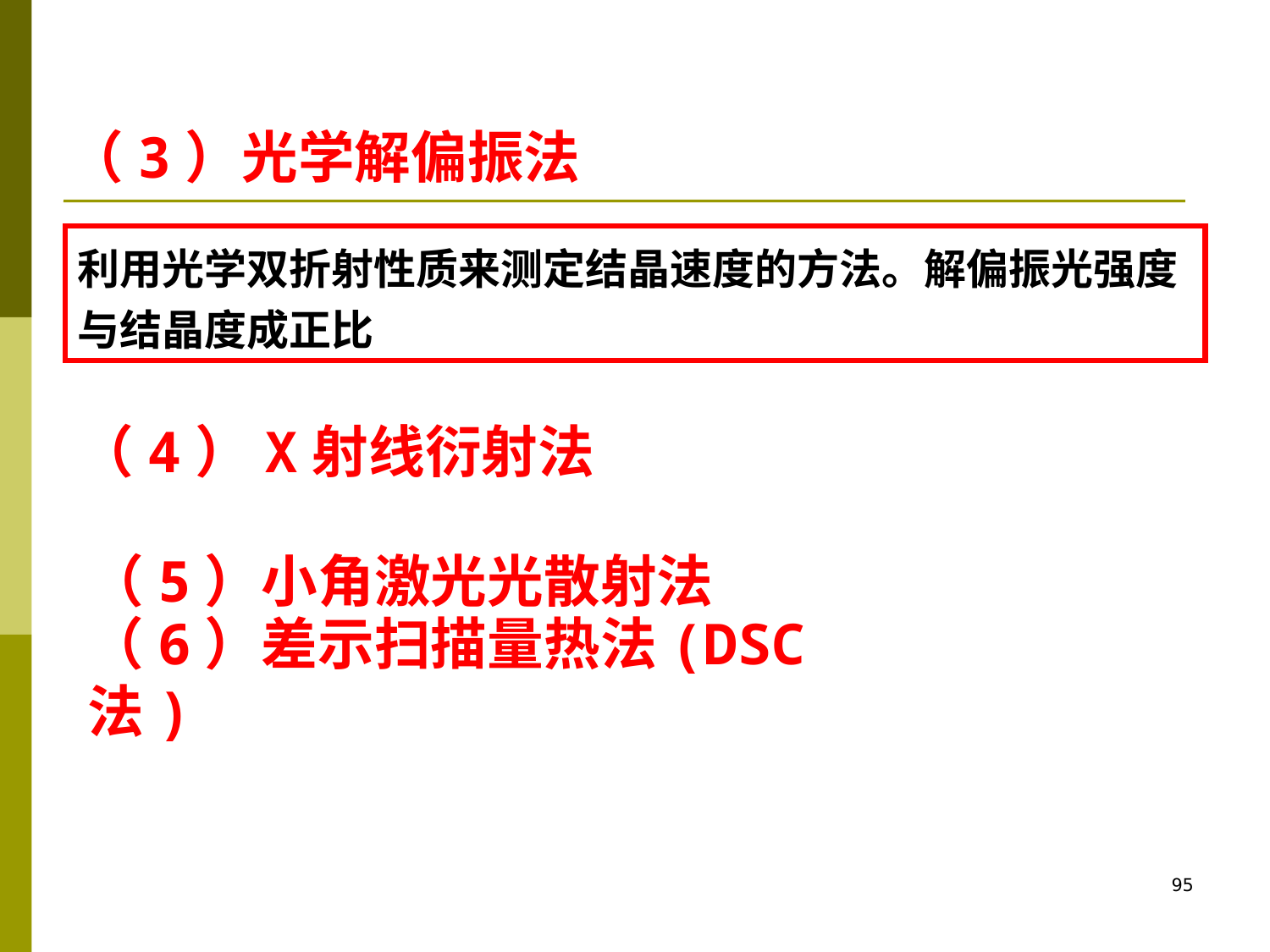

# （3）光学解偏振法
利用光学双折射性质来测定结晶速度的方法。解偏振光强度与结晶度成正比
（4）X射线衍射法
（5）小角激光光散射法
（6）差示扫描量热法(DSC法)
95